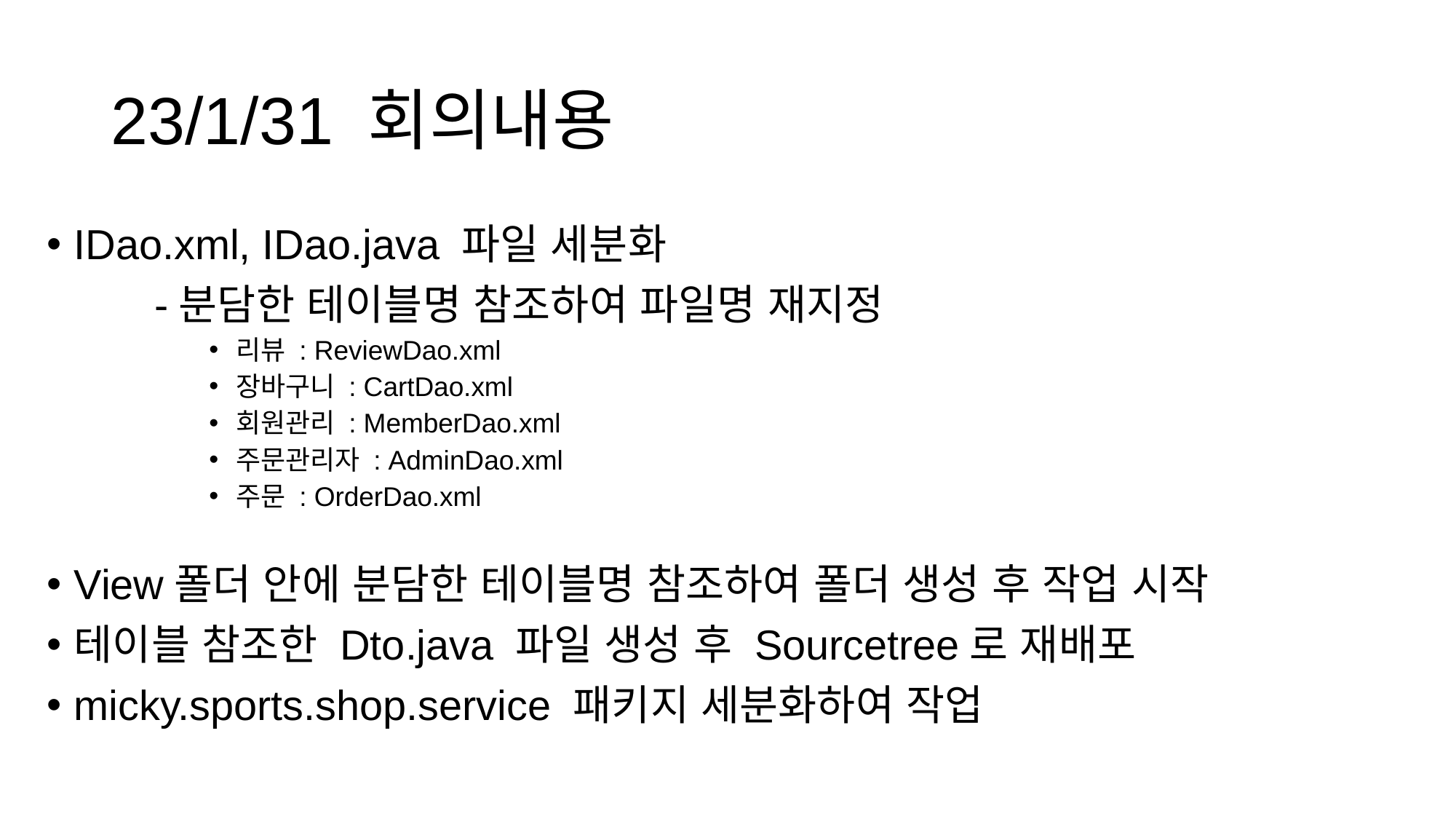

# 23/1/31 회의내용
IDao.xml, IDao.java 파일 세분화
	-분담한 테이블명 참조하여 파일명 재지정
리뷰 : ReviewDao.xml
장바구니 : CartDao.xml
회원관리 : MemberDao.xml
주문관리자 : AdminDao.xml
주문 : OrderDao.xml

View폴더 안에 분담한 테이블명 참조하여 폴더 생성 후 작업 시작
테이블 참조한 Dto.java 파일 생성 후 Sourcetree로 재배포
micky.sports.shop.service 패키지 세분화하여 작업